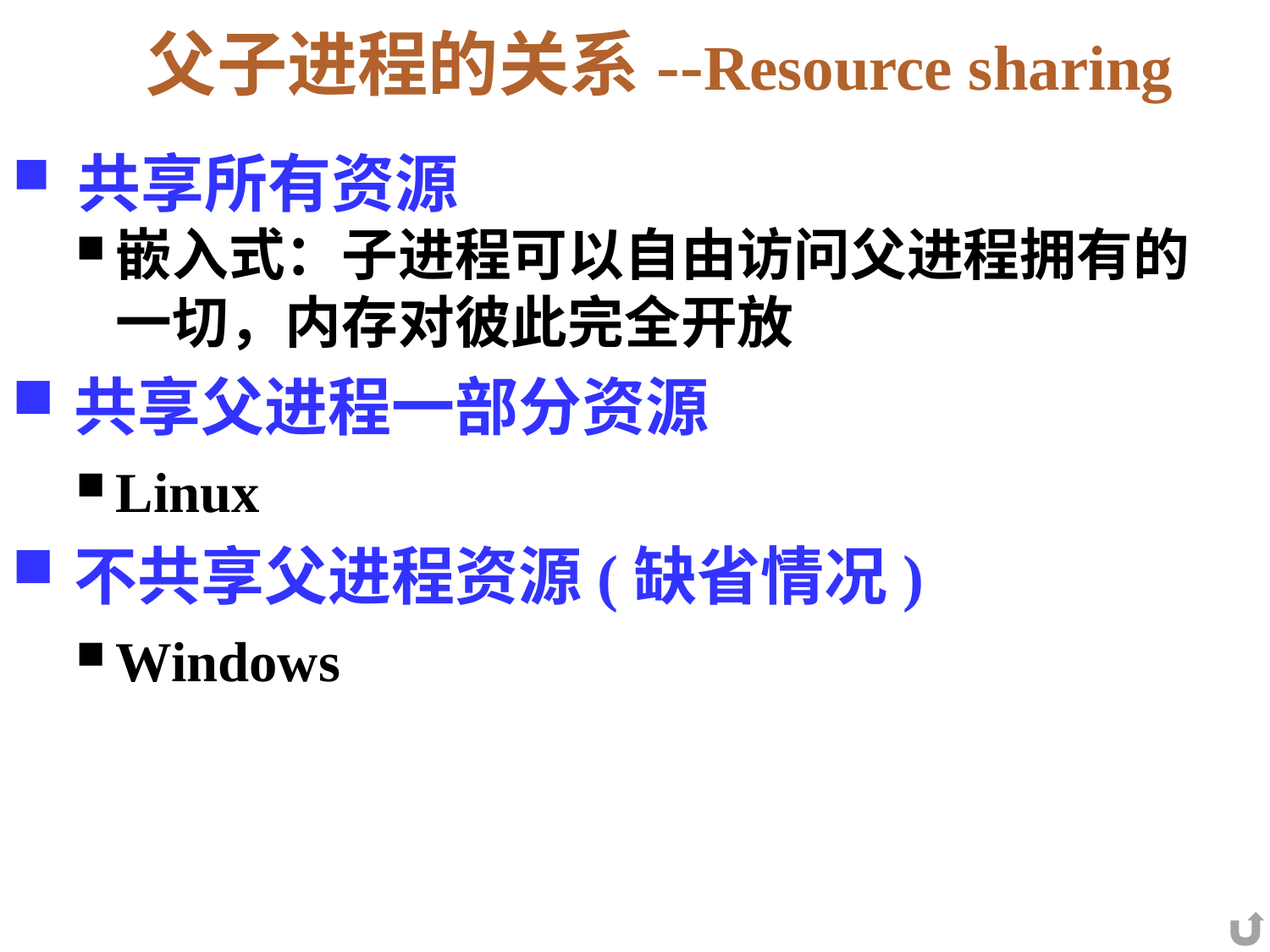

父子进程的关系--Resource sharing
 共享所有资源
嵌入式：子进程可以自由访问父进程拥有的一切，内存对彼此完全开放
共享父进程一部分资源
Linux
不共享父进程资源(缺省情况)
Windows